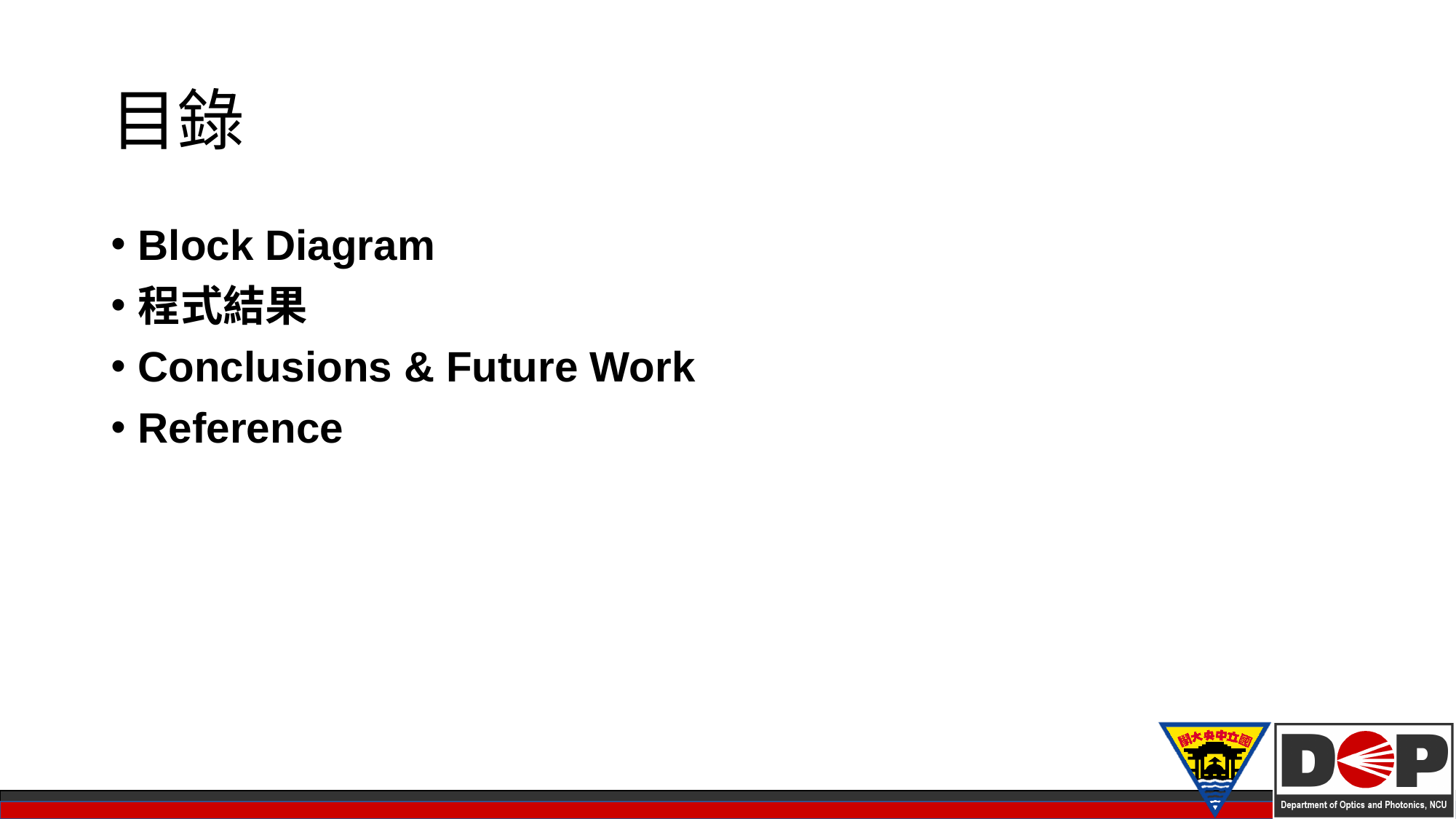

# 目錄
Block Diagram
程式結果
Conclusions & Future Work
Reference